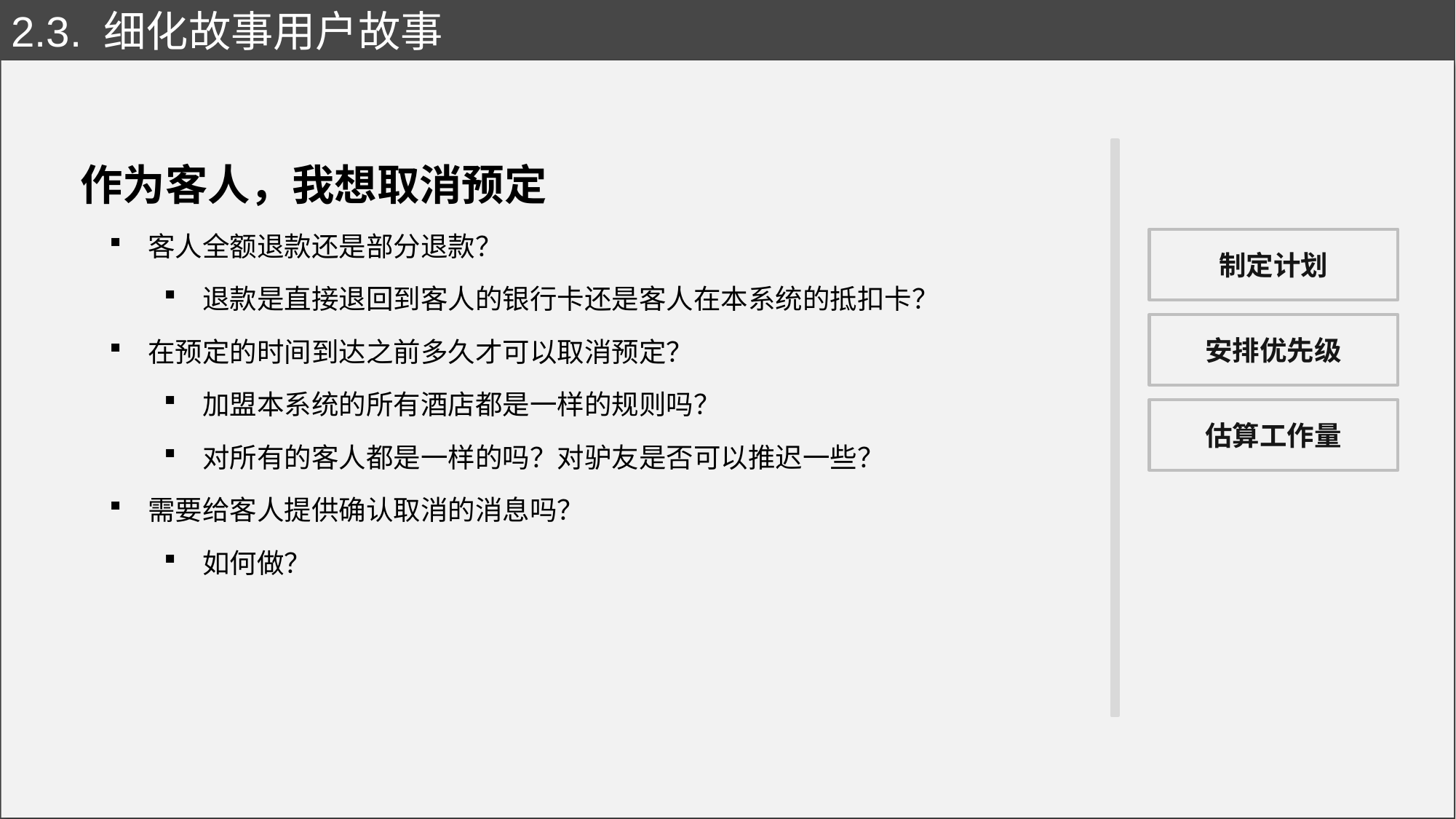

# 2.3. 细化故事用户故事
作为客人，我想取消预定
 客人全额退款还是部分退款？
 退款是直接退回到客人的银行卡还是客人在本系统的抵扣卡？
 在预定的时间到达之前多久才可以取消预定？
 加盟本系统的所有酒店都是一样的规则吗？
 对所有的客人都是一样的吗？对驴友是否可以推迟一些？
 需要给客人提供确认取消的消息吗？
 如何做？

制定计划
安排优先级
估算工作量